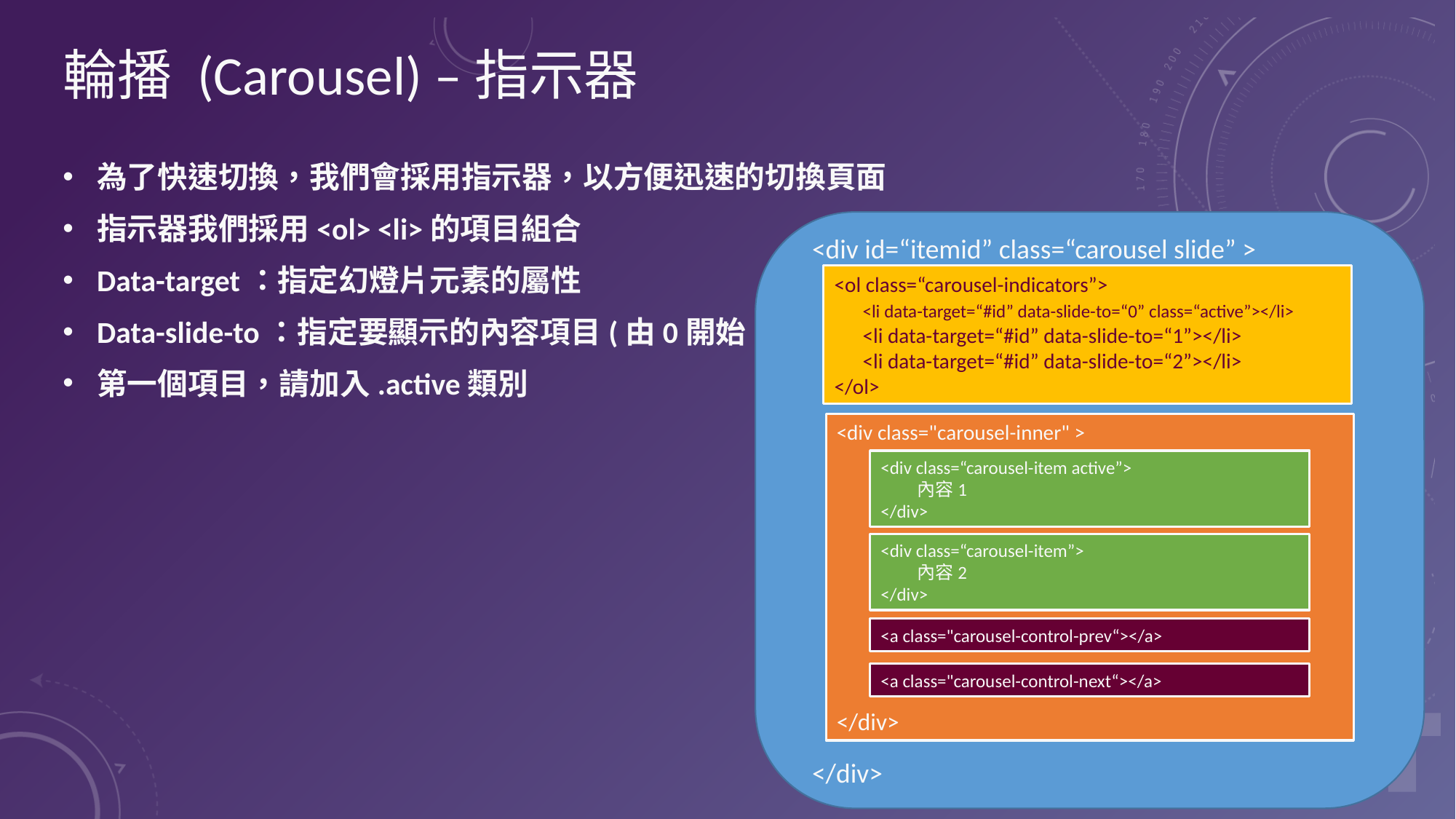

# 輪播 (Carousel) –指示器
為了快速切換，我們會採用指示器，以方便迅速的切換頁面
指示器我們採用<ol> <li>的項目組合
Data-target：指定幻燈片元素的屬性
Data-slide-to：指定要顯示的內容項目(由0開始)
第一個項目，請加入.active類別

<div id=“itemid” class=“carousel slide” >

</div>
<ol class=“carousel-indicators”>
      <li data-target=“#id” data-slide-to=“0” class=“active”></li>
      <li data-target=“#id” data-slide-to=“1”></li>
      <li data-target=“#id” data-slide-to=“2”></li>
</ol>
<div class="carousel-inner" >

</div>
<div class=“carousel-item active”>
        內容1
</div>
<div class=“carousel-item”>
        內容2
</div>
<a class="carousel-control-prev“></a>
<a class="carousel-control-next“></a>